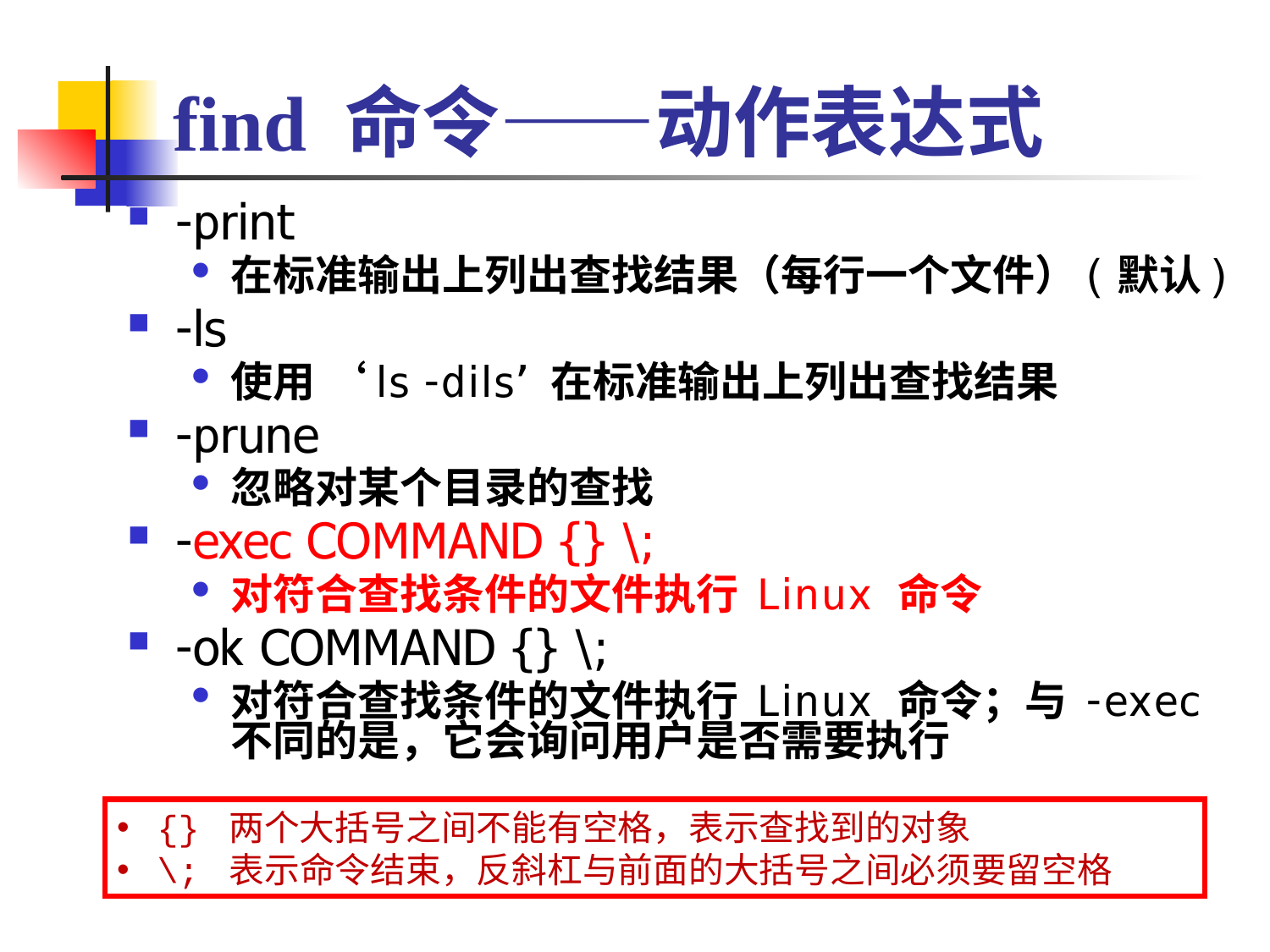

# find 命令——动作表达式
-print
在标准输出上列出查找结果（每行一个文件）(默认)
-ls
使用 ‘ls -dils’ 在标准输出上列出查找结果
-prune
忽略对某个目录的查找
-exec COMMAND {} \;
对符合查找条件的文件执行 Linux 命令
-ok COMMAND {} \;
对符合查找条件的文件执行 Linux 命令；与 -exec 不同的是，它会询问用户是否需要执行
 {} 两个大括号之间不能有空格，表示查找到的对象
 \; 表示命令结束，反斜杠与前面的大括号之间必须要留空格